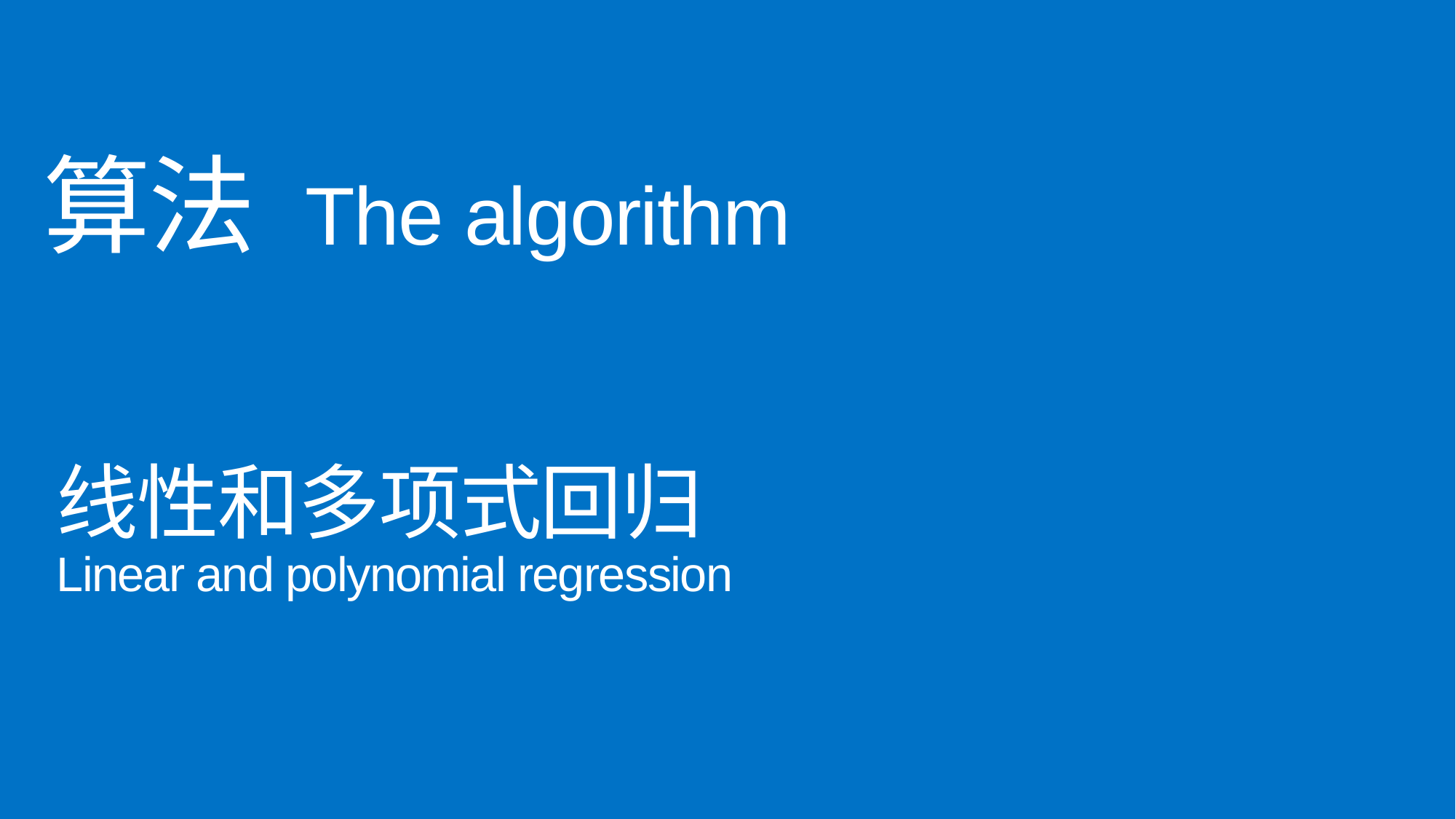

算法 The algorithm
# 线性和多项式回归 Linear and polynomial regression